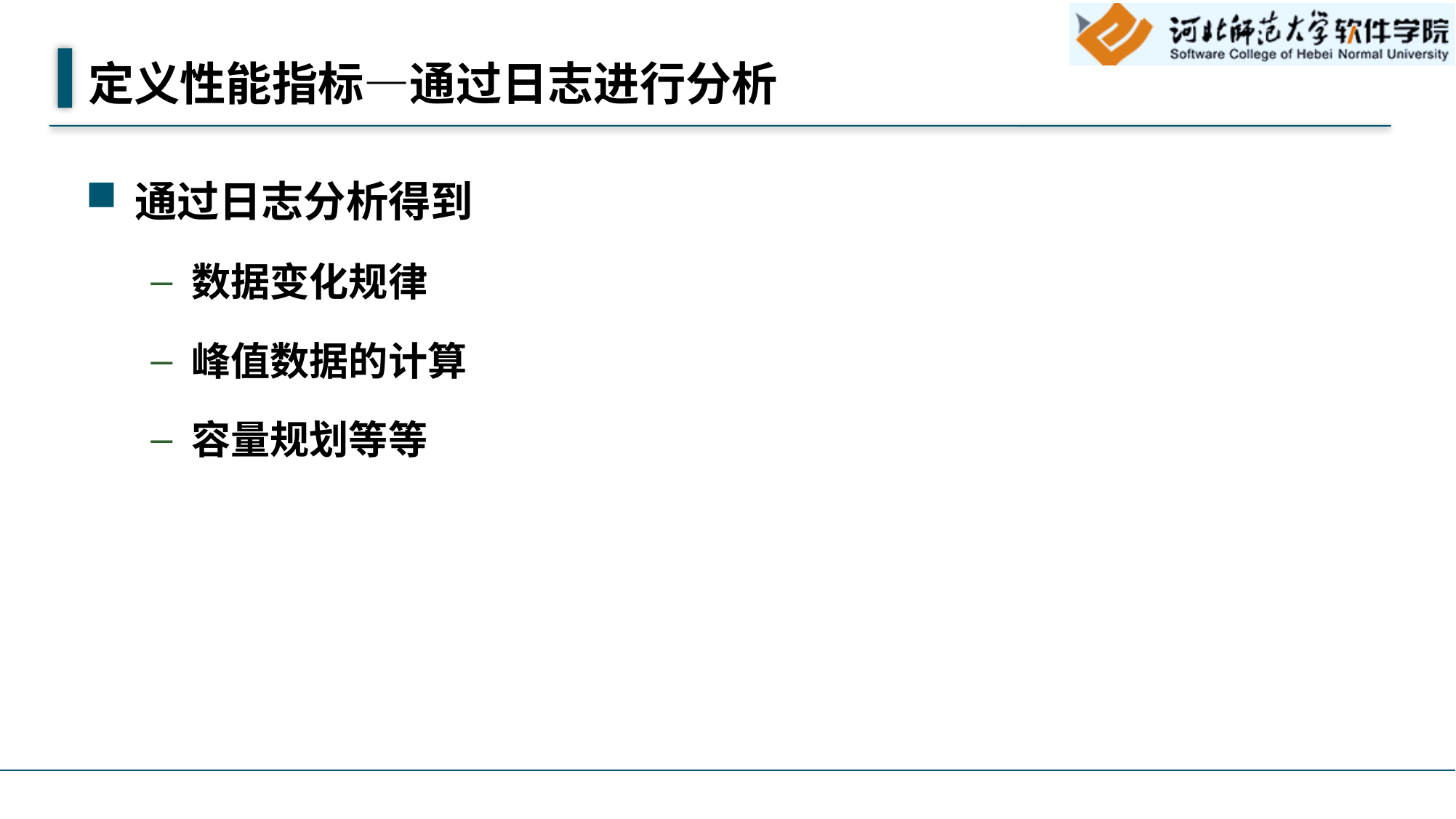

# 定义性能指标—通过日志进行分析
通过日志分析得到
数据变化规律
峰值数据的计算
容量规划等等